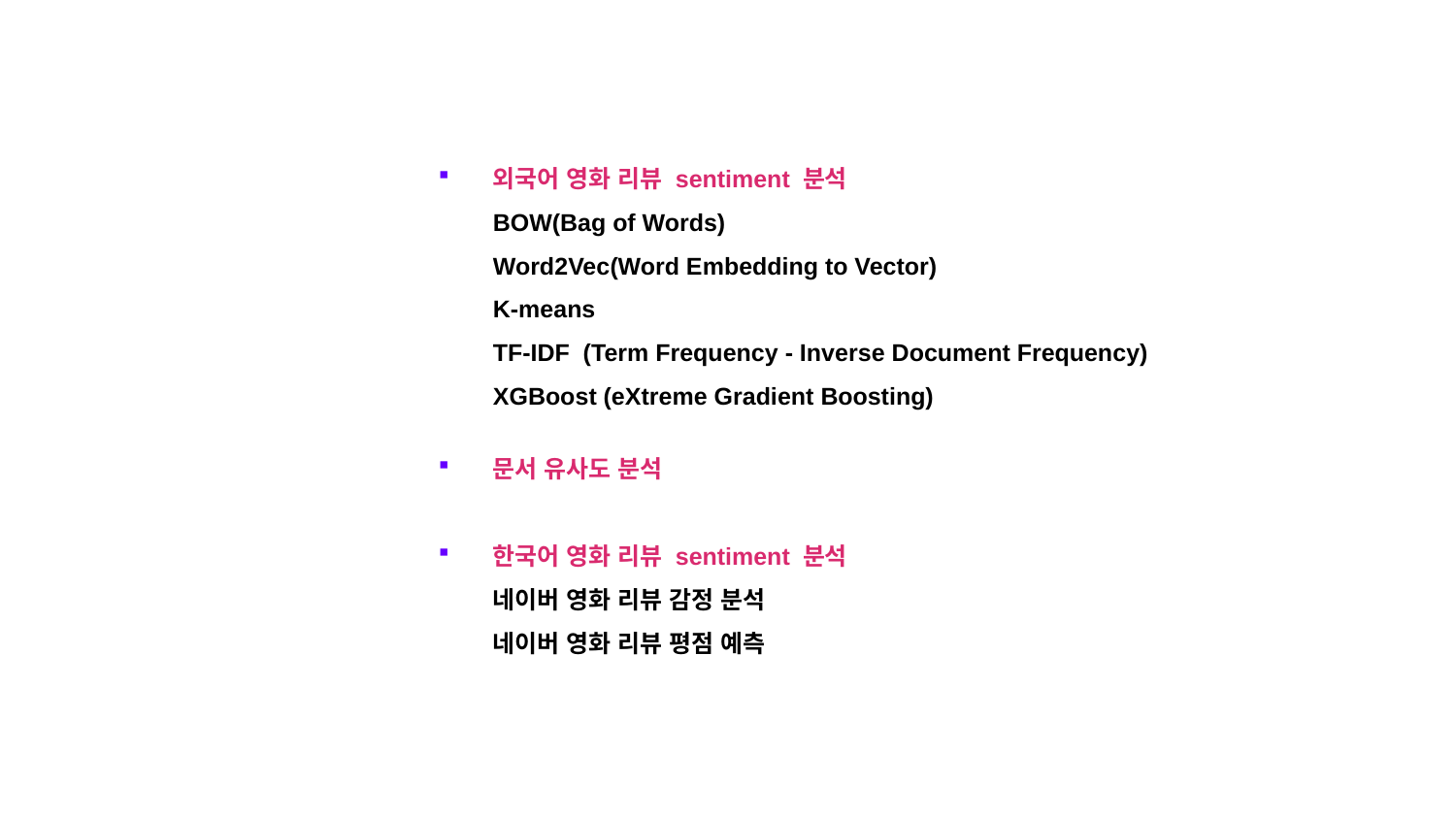

외국어 영화 리뷰 sentiment 분석
BOW(Bag of Words)
Word2Vec(Word Embedding to Vector)
K-means
TF-IDF  (Term Frequency - Inverse Document Frequency)
XGBoost (eXtreme Gradient Boosting)
문서 유사도 분석

한국어 영화 리뷰 sentiment 분석
네이버 영화 리뷰 감정 분석
네이버 영화 리뷰 평점 예측